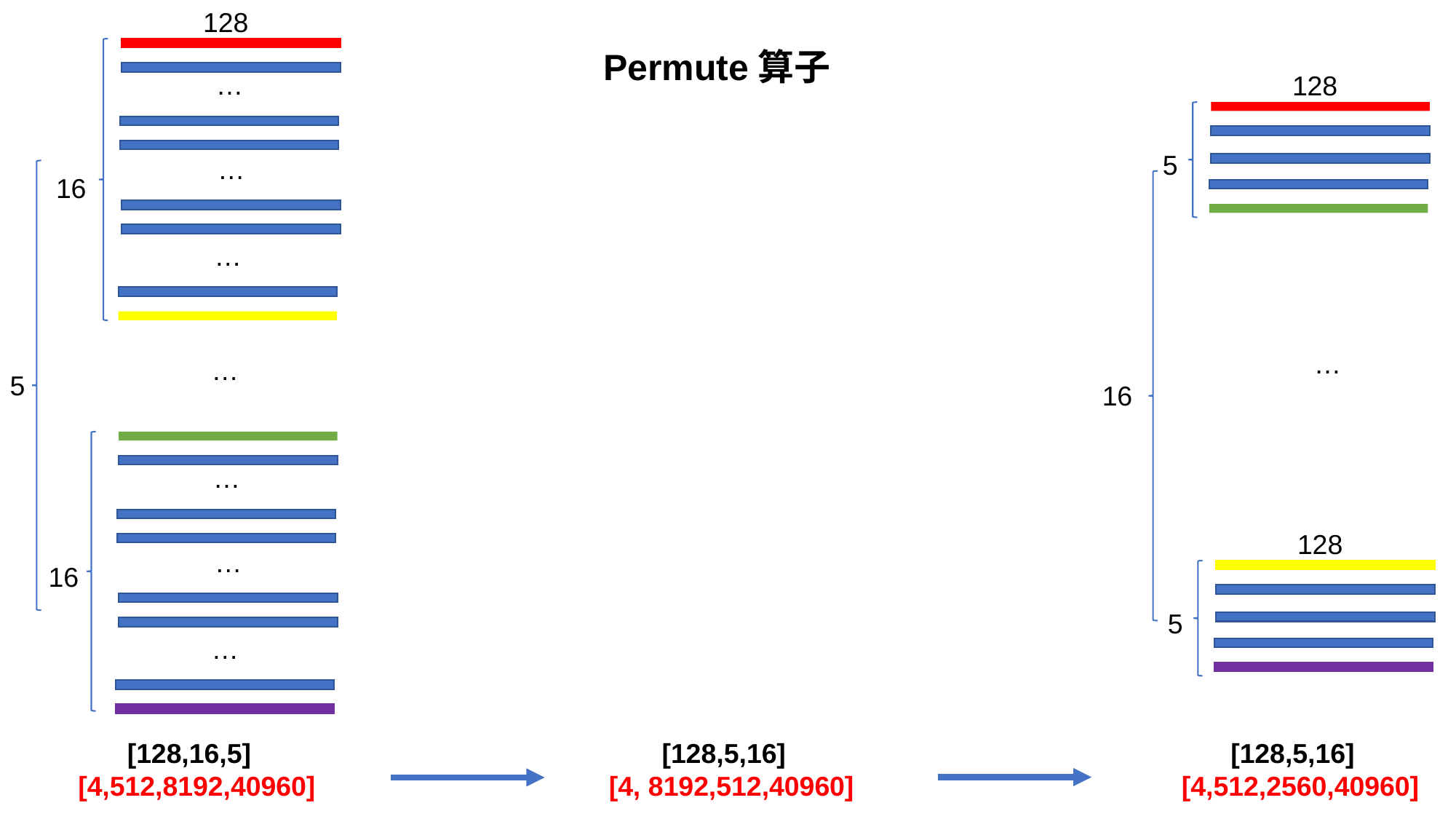

128

Permute算子
…

128

5
…

16

…

…
…
5
16

…

128

…
16

5

…

[128,5,16]
 [4, 8192,512,40960]
[128,5,16]   [4,512,2560,40960]
[128,16,5]
 [4,512,8192,40960]